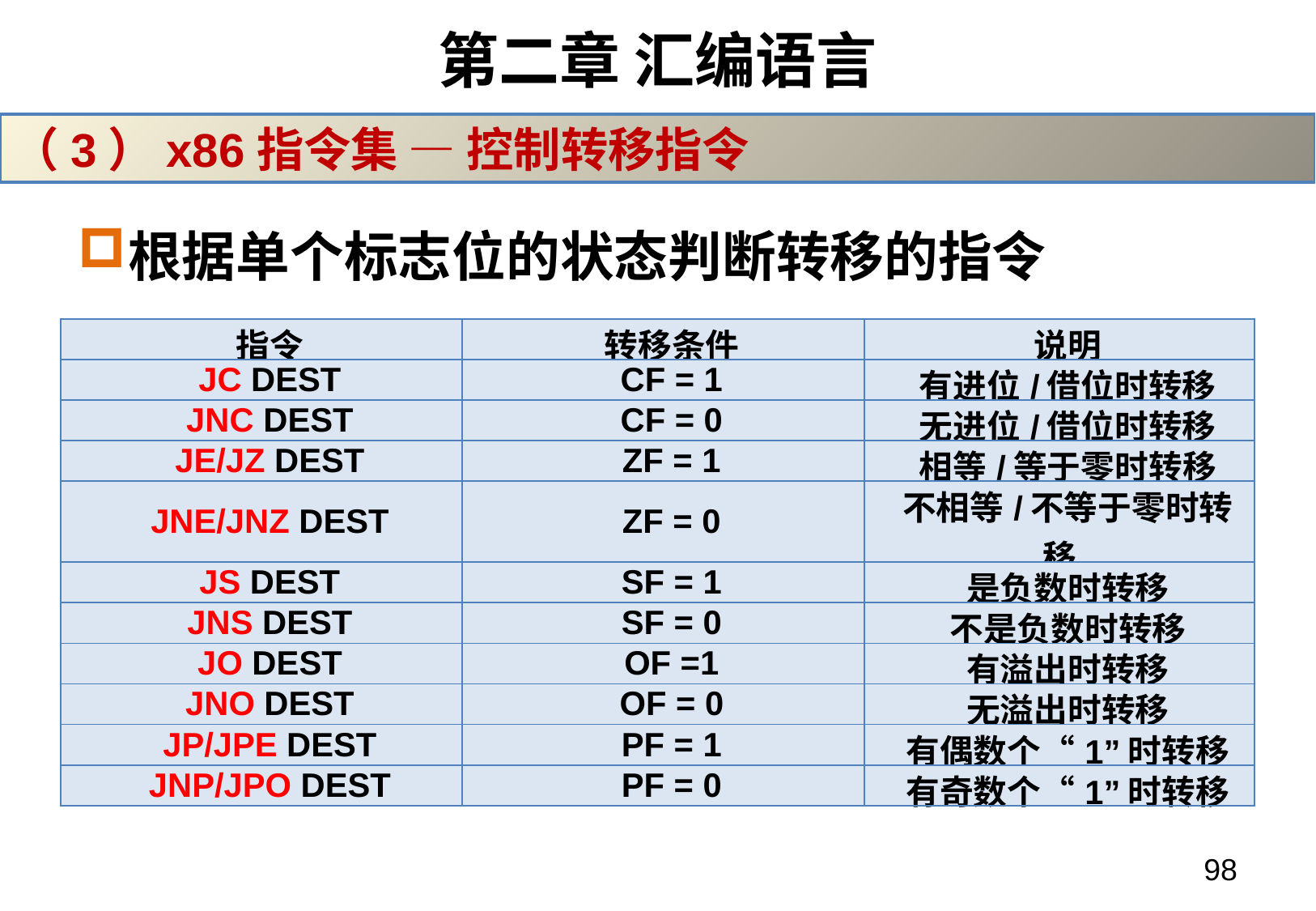

# 第二章 汇编语言
（3）x86指令集 — 控制转移指令
根据单个标志位的状态判断转移的指令
| 指令 | 转移条件 | 说明 |
| --- | --- | --- |
| JC DEST | CF = 1 | 有进位/借位时转移 |
| JNC DEST | CF = 0 | 无进位/借位时转移 |
| JE/JZ DEST | ZF = 1 | 相等/等于零时转移 |
| JNE/JNZ DEST | ZF = 0 | 不相等/不等于零时转移 |
| JS DEST | SF = 1 | 是负数时转移 |
| JNS DEST | SF = 0 | 不是负数时转移 |
| JO DEST | OF =1 | 有溢出时转移 |
| JNO DEST | OF = 0 | 无溢出时转移 |
| JP/JPE DEST | PF = 1 | 有偶数个“1”时转移 |
| JNP/JPO DEST | PF = 0 | 有奇数个“1”时转移 |
98